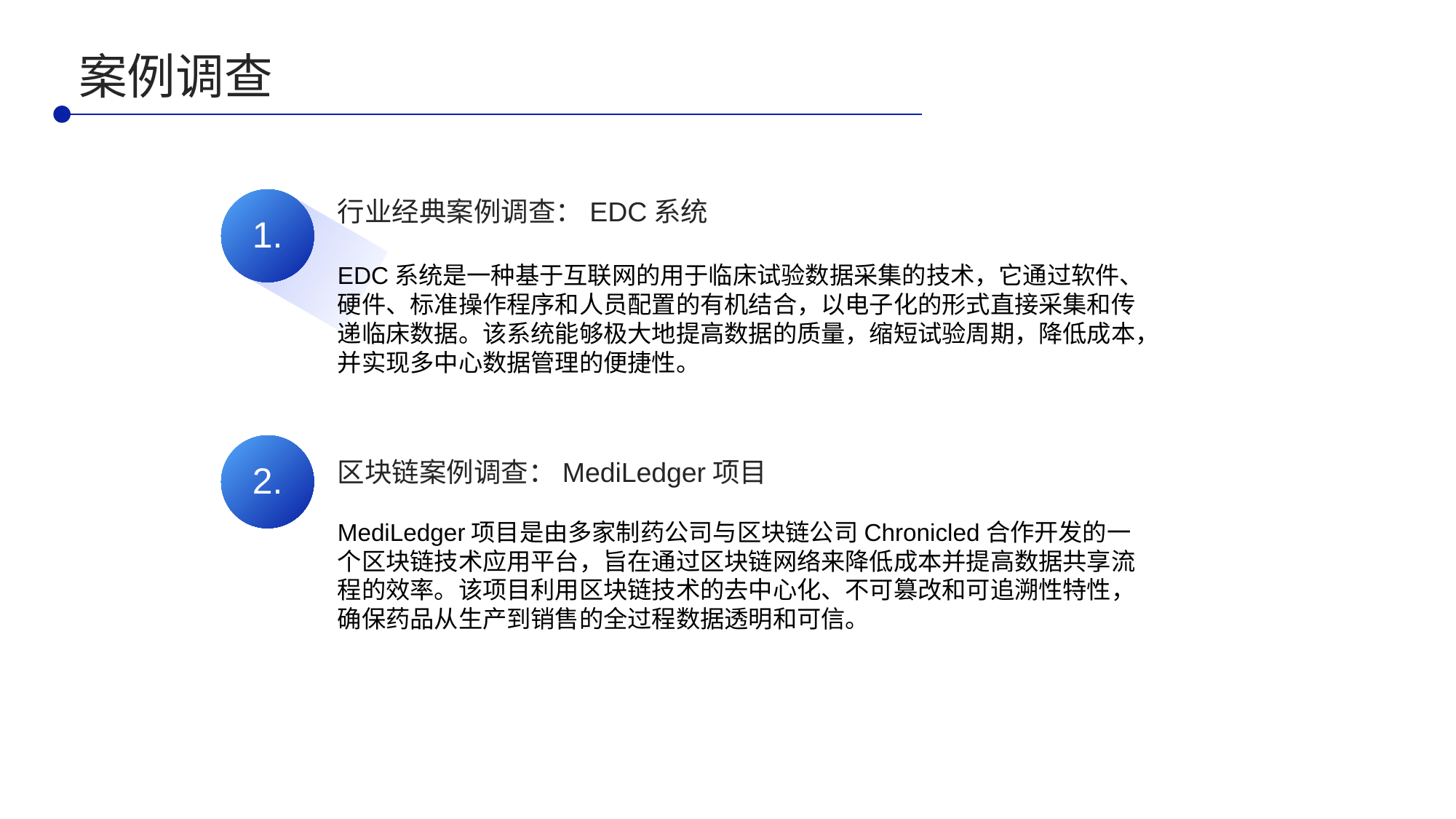

案例调查

行业经典案例调查：EDC系统

EDC系统是一种基于互联网的用于临床试验数据采集的技术，它通过软件、硬件、标准操作程序和人员配置的有机结合，以电子化的形式直接采集和传递临床数据。该系统能够极大地提高数据的质量，缩短试验周期，降低成本，并实现多中心数据管理的便捷性。
1.

区块链案例调查：MediLedger项目

MediLedger项目是由多家制药公司与区块链公司Chronicled合作开发的一个区块链技术应用平台，旨在通过区块链网络来降低成本并提高数据共享流程的效率。该项目利用区块链技术的去中心化、不可篡改和可追溯性特性，确保药品从生产到销售的全过程数据透明和可信。
2.